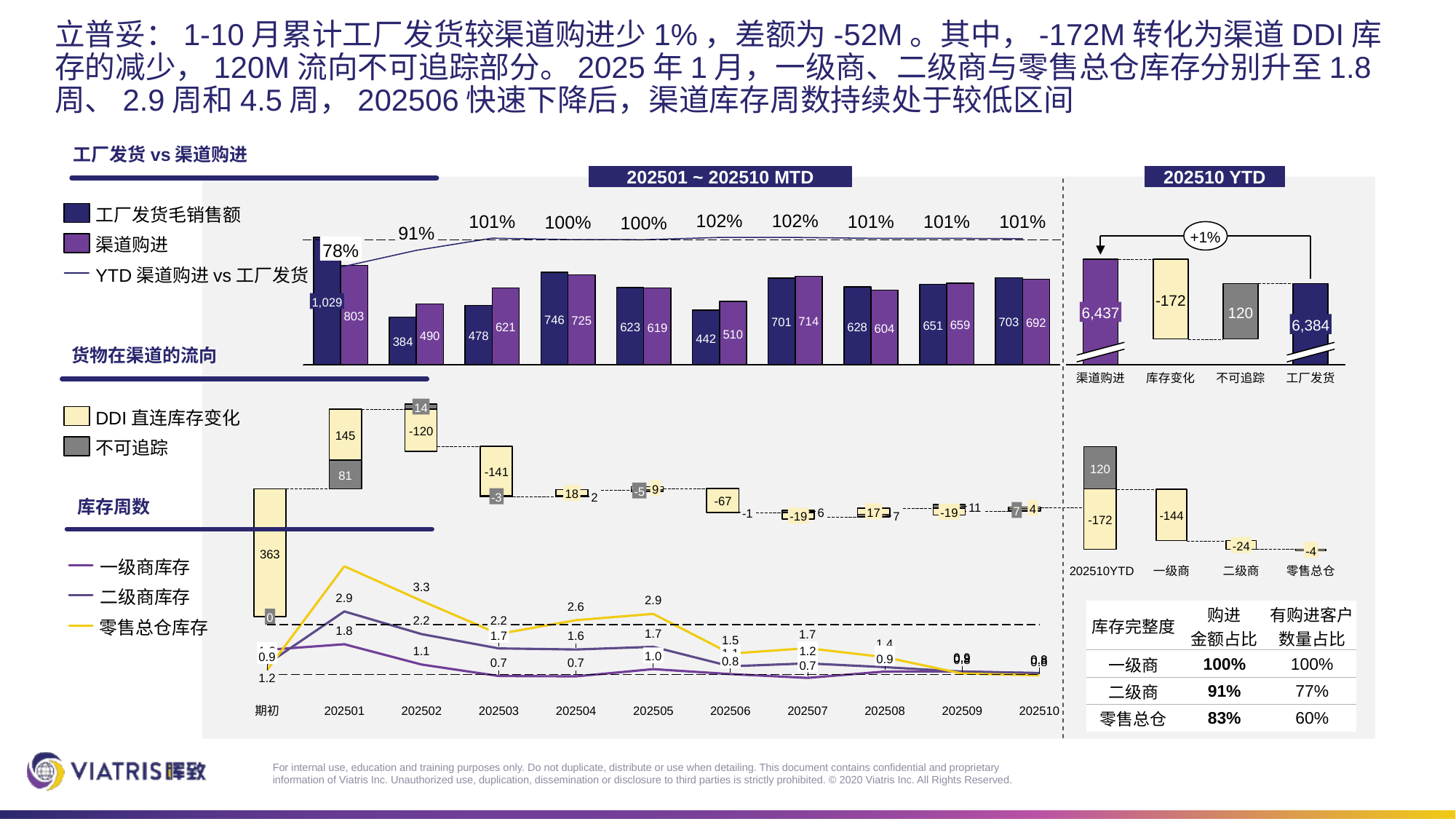

# 立普妥：1-10月累计工厂发货较渠道购进少1%，差额为-52M。其中，-172M转化为渠道DDI库存的减少，120M流向不可追踪部分。2025年1月，一级商、二级商与零售总仓库存分别升至1.8周、2.9周和4.5周，202506快速下降后，渠道库存周数持续处于较低区间
工厂发货vs渠道购进
202501 ~ 202510 MTD
202510 YTD

工厂发货毛销售额

102%
102%
101%
101%
101%
101%
100%
100%
91%
+1%

### Chart

| Category |  |  |  |
|---|---|---|---|
渠道购进

78%

### Chart

| Category |  |  |
|---|---|---|
YTD渠道购进vs工厂发货
-172
1,029
120
6,437
803
746
725
714
701
703
692
6,384
659
651
628
621
623
619
604
510
490
478
442
384
货物在渠道的流向

渠道购进
库存变化
不可追踪
工厂发货

### Chart

| Category |  |  |  |
|---|---|---|---|
14
DDI直连库存变化

-120
145
不可追踪

120
-141
81

### Chart

| Category |  |  |
|---|---|---|
9
-5
18
库存周数
-3
2
-67
11
4
7
17
6
-19
-1
-144
-19
7
-172

### Chart

| Category |  |  |  |
|---|---|---|---|
-24
-4
363

一级商库存
202510YTD
一级商
二级商
零售总仓
二级商库存
| 库存完整度 | 购进 金额占比 | 有购进客户数量占比 |
| --- | --- | --- |
| 一级商 | 100% | 100% |
| 二级商 | 91% | 77% |
| 零售总仓 | 83% | 60% |
0
零售总仓库存
1.7
1.2
1.6
1.1
1.0
1.0
0.9
0.9
0.8
0.7
期初
202501
202502
202503
202504
202505
202506
202507
202508
202509
202510